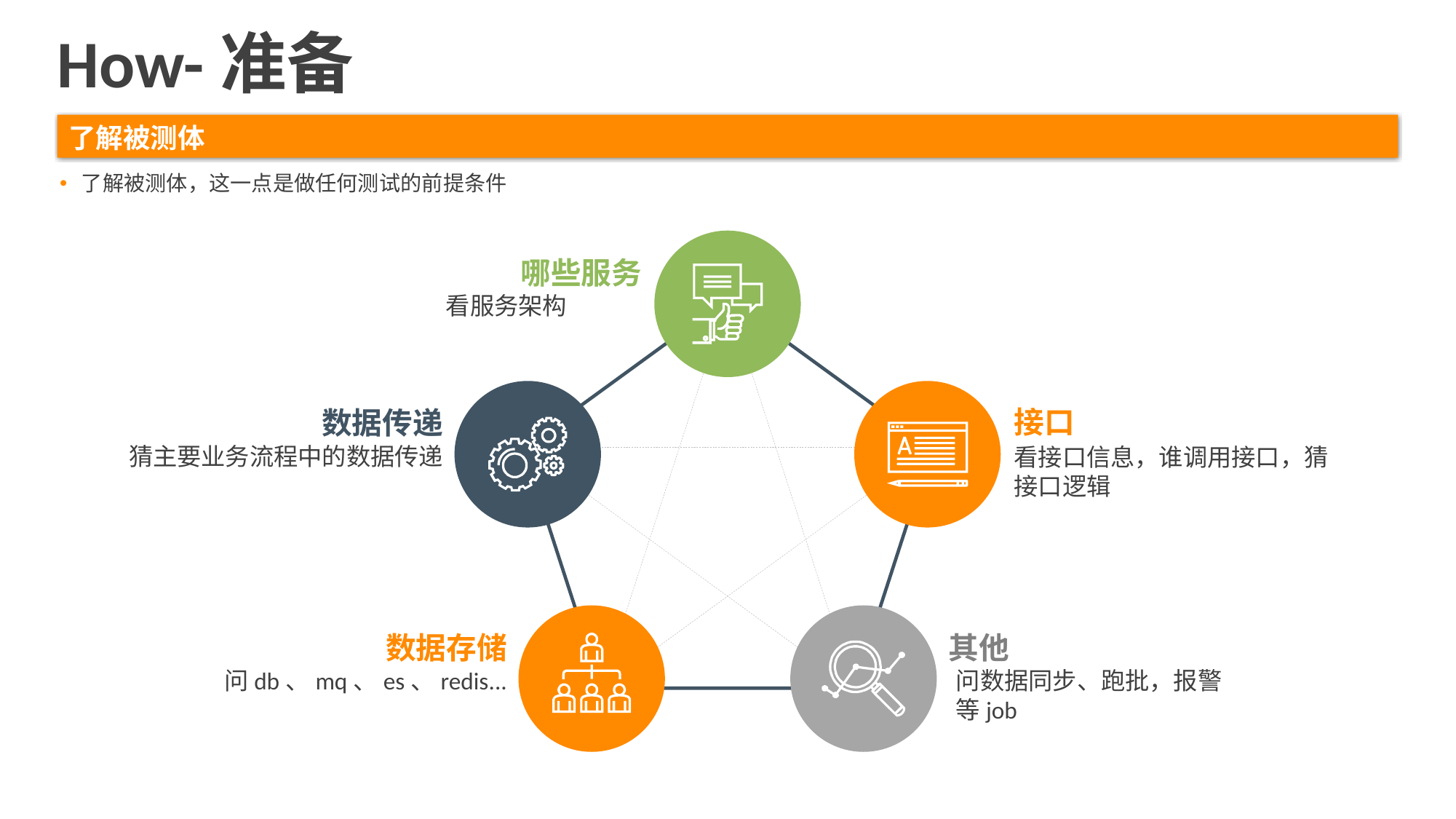

How-准备

了解被测体
了解被测体，这一点是做任何测试的前提条件

哪些服务
看服务架构

接口
看接口信息，谁调用接口，猜接口逻辑
数据传递
猜主要业务流程中的数据传递

其他
问数据同步、跑批，报警等job
数据存储
问db、mq、es、redis...